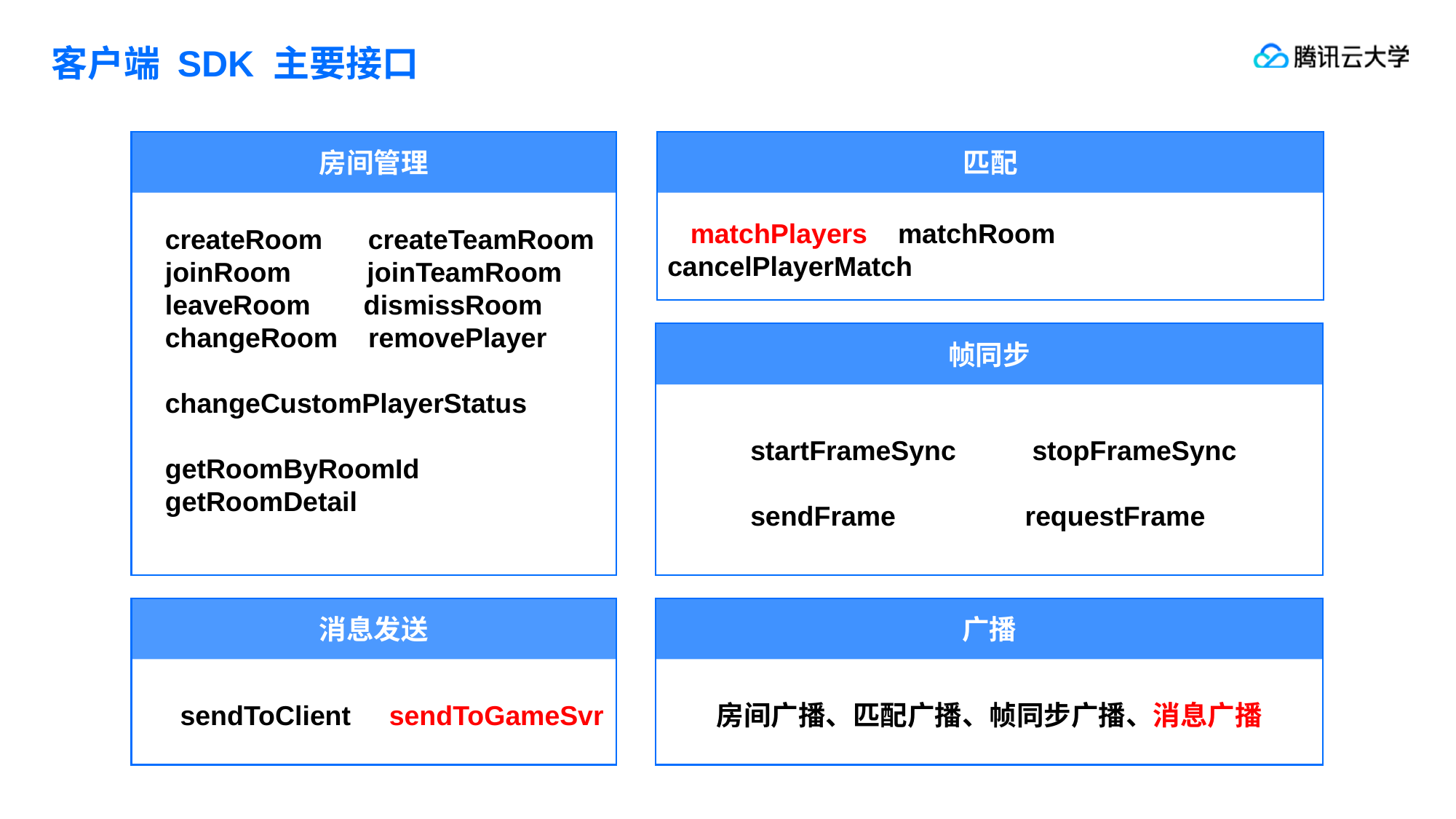

# 客户端 SDK 主要接口
房间管理

   createRoom      createTeamRoom
   joinRoom          joinTeamRoom
   leaveRoom       dismissRoom
   changeRoom    removePlayer

   changeCustomPlayerStatus

   getRoomByRoomId
   getRoomDetail

匹配

   matchPlayers    matchRoom    cancelPlayerMatch

           startFrameSync          stopFrameSync

           sendFrame                 requestFrame

帧同步

     sendToClient     sendToGameSvr

消息发送

房间广播、匹配广播、帧同步广播、消息广播

广播